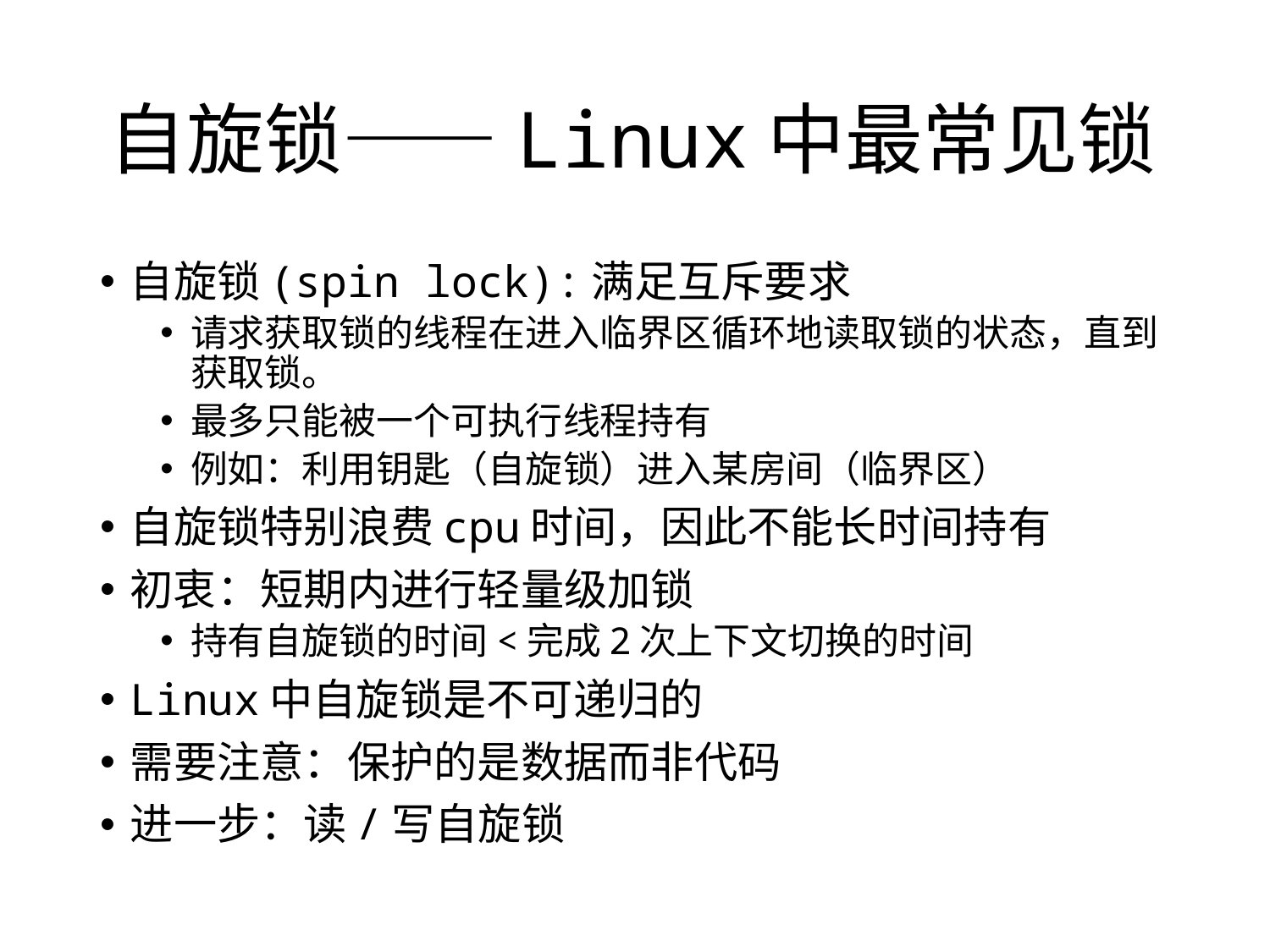

# 自旋锁——Linux中最常见锁
自旋锁(spin lock):满足互斥要求
请求获取锁的线程在进入临界区循环地读取锁的状态，直到获取锁。
最多只能被一个可执行线程持有
例如：利用钥匙（自旋锁）进入某房间（临界区）
自旋锁特别浪费cpu时间，因此不能长时间持有
初衷：短期内进行轻量级加锁
持有自旋锁的时间<完成2次上下文切换的时间
Linux中自旋锁是不可递归的
需要注意：保护的是数据而非代码
进一步：读/写自旋锁